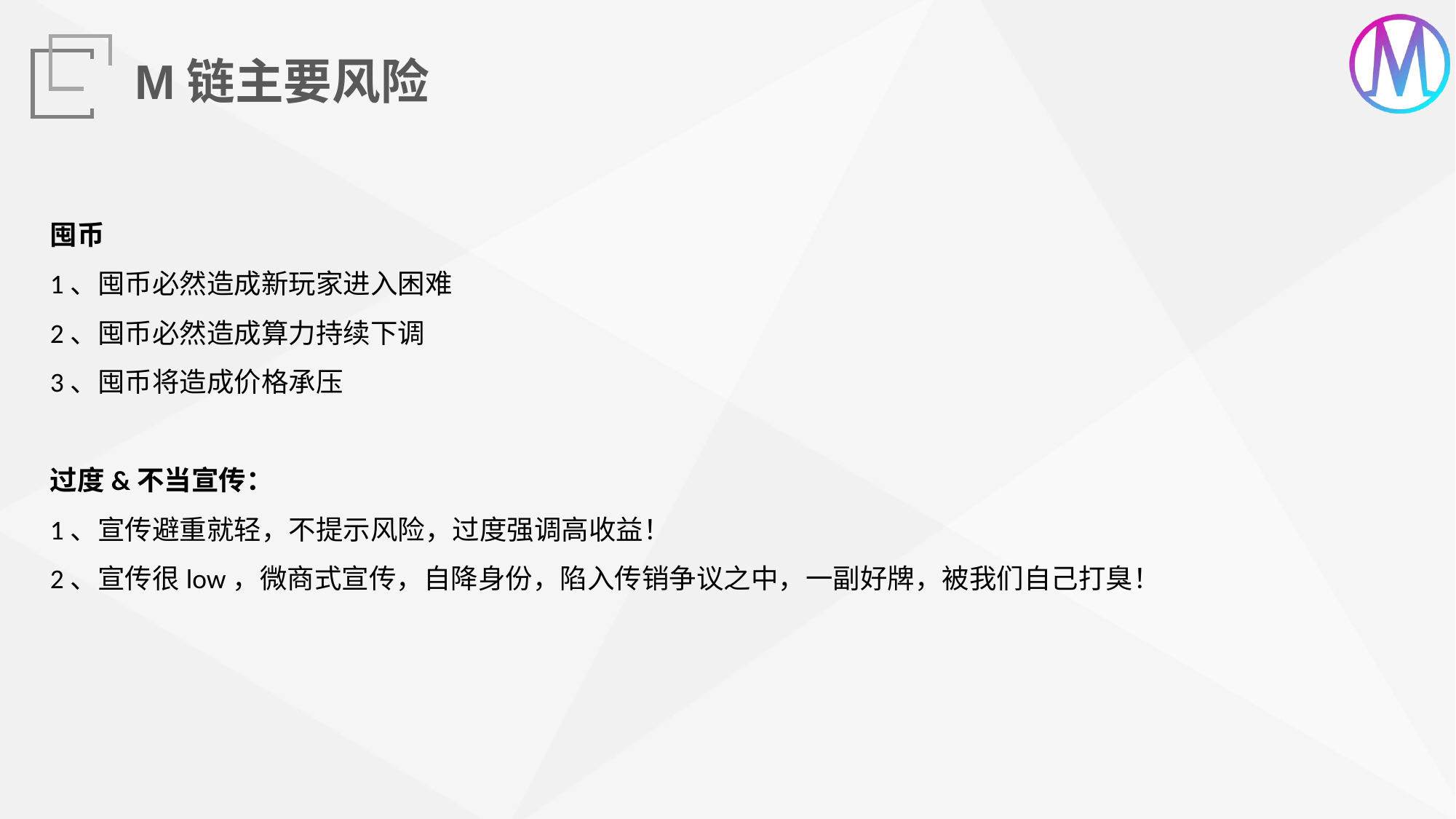

M链主要风险

囤币
1、囤币必然造成新玩家进入困难
2、囤币必然造成算力持续下调
3、囤币将造成价格承压

过度&不当宣传：
1、宣传避重就轻，不提示风险，过度强调高收益！
2、宣传很low，微商式宣传，自降身份，陷入传销争议之中，一副好牌，被我们自己打臭！